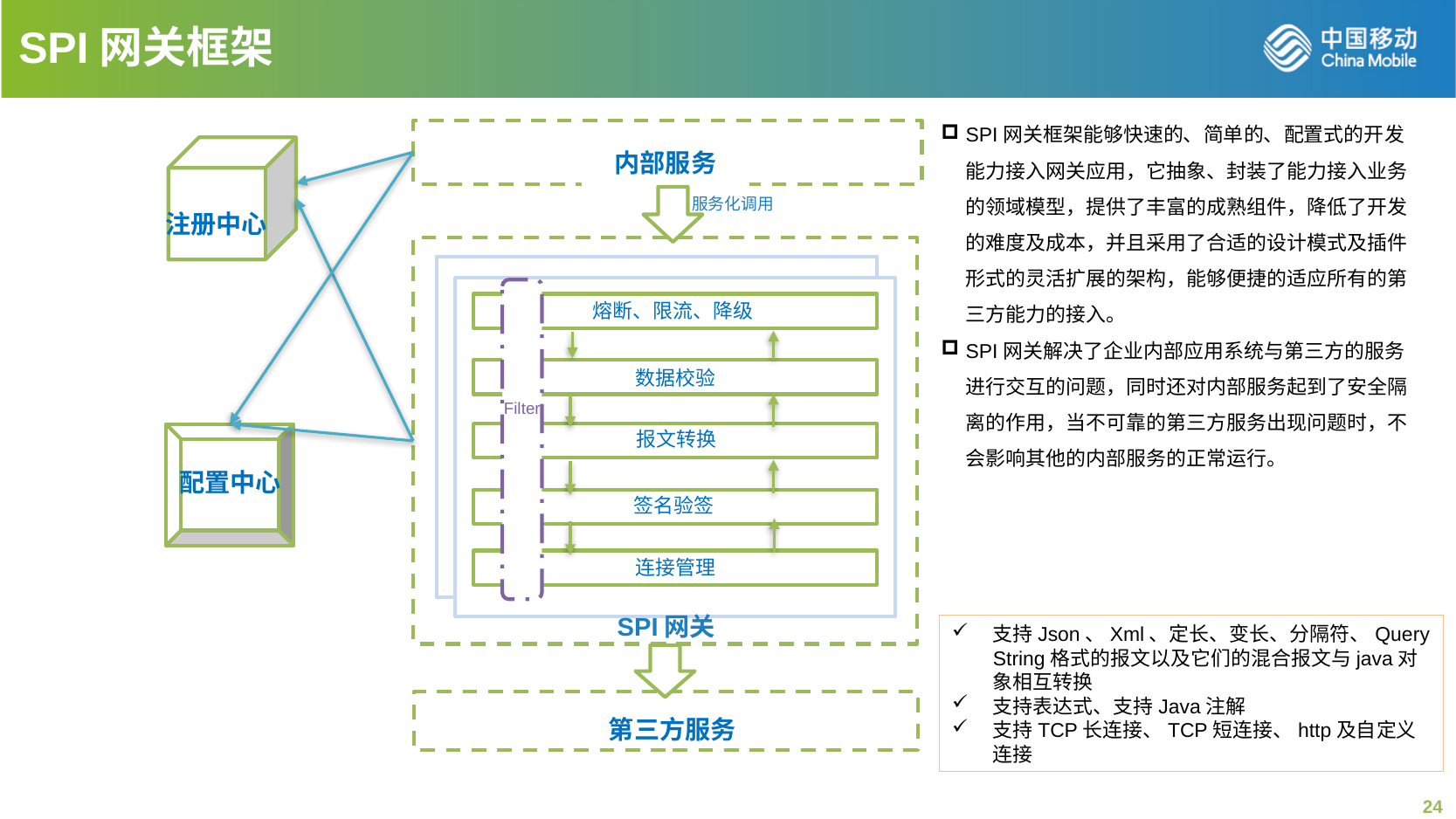

SPI网关框架
SPI网关框架能够快速的、简单的、配置式的开发能力接入网关应用，它抽象、封装了能力接入业务的领域模型，提供了丰富的成熟组件，降低了开发的难度及成本，并且采用了合适的设计模式及插件形式的灵活扩展的架构，能够便捷的适应所有的第三方能力的接入。
SPI网关解决了企业内部应用系统与第三方的服务进行交互的问题，同时还对内部服务起到了安全隔离的作用，当不可靠的第三方服务出现问题时，不会影响其他的内部服务的正常运行。

内部服务

服务化调用

注册中心

熔断、限流、降级

数据校验

Filter
报文转换

配置中心
签名验签

连接管理

SPI网关
支持Json、Xml、定长、变长、分隔符、Query String格式的报文以及它们的混合报文与java对象相互转换
支持表达式、支持Java注解
支持TCP长连接、TCP短连接、http及自定义连接

第三方服务